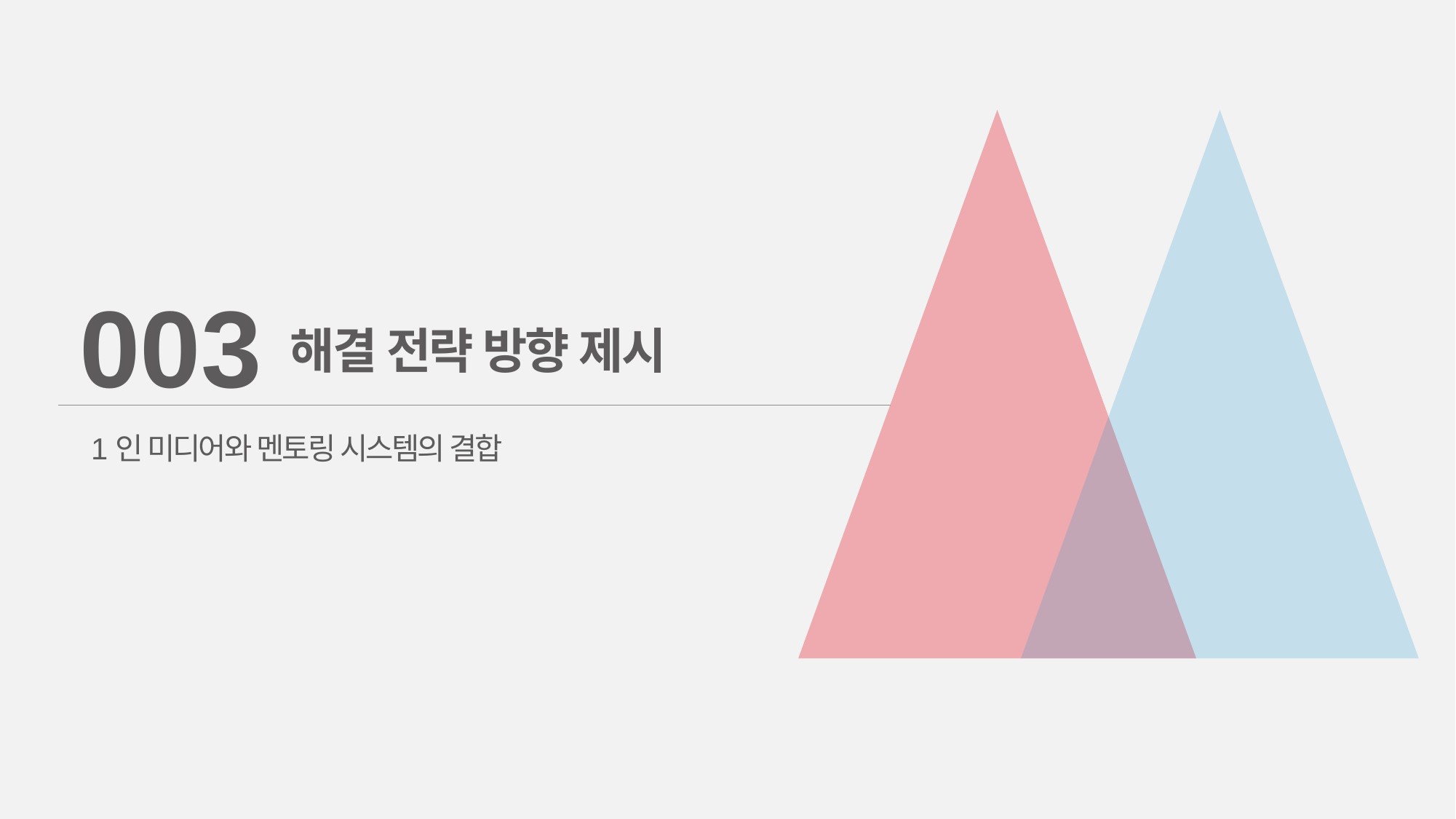

003
해결 전략 방향 제시
1인 미디어와 멘토링 시스템의 결합